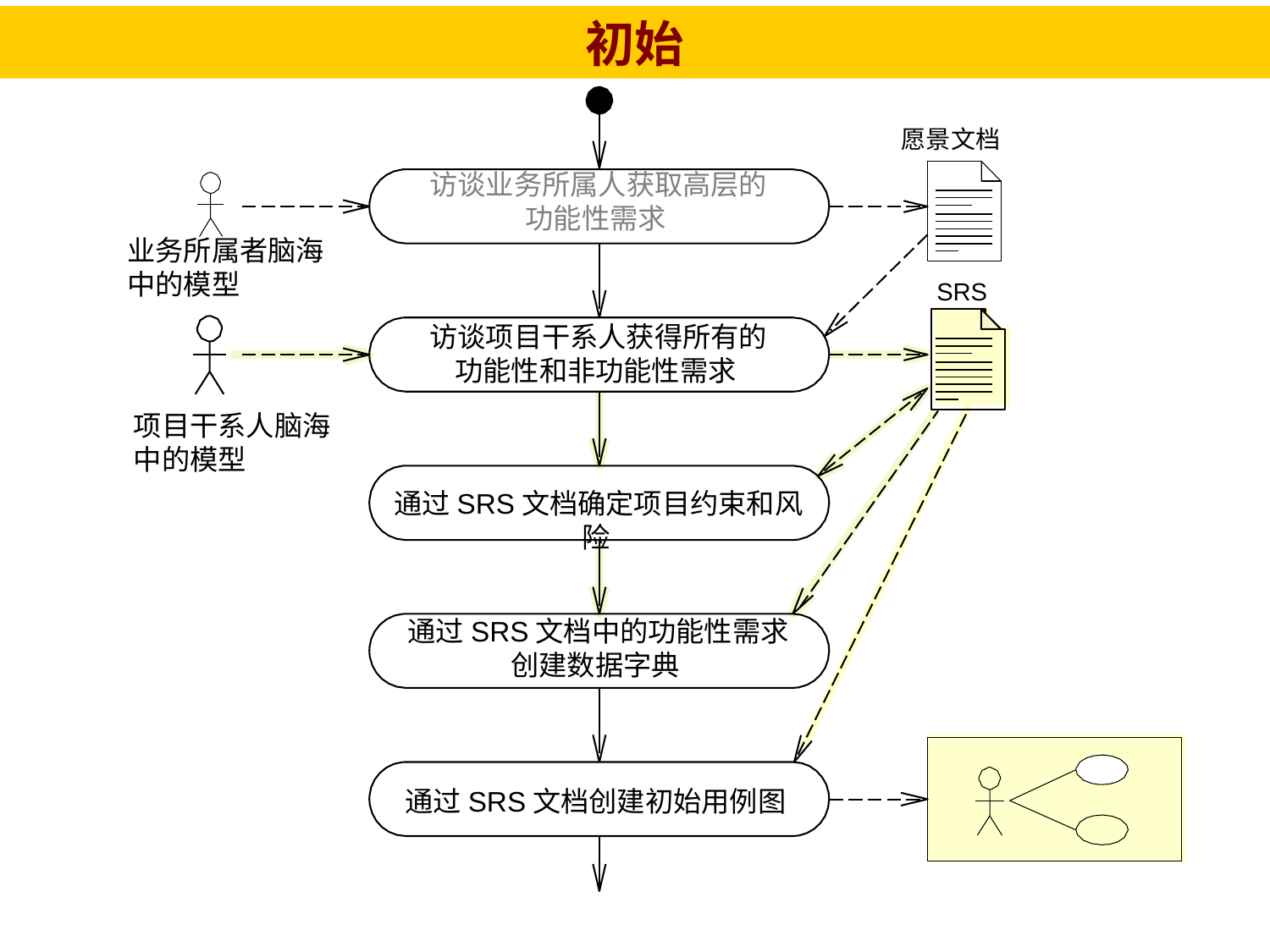

初始
#

愿景文档

访谈业务所属人获取高层的
功能性需求

业务所属者脑海中的模型

SRS

访谈项目干系人获得所有的
功能性和非功能性需求

项目干系人脑海中的模型

通过SRS文档确定项目约束和风险

通过SRS文档中的功能性需求
创建数据字典

通过SRS文档创建初始用例图